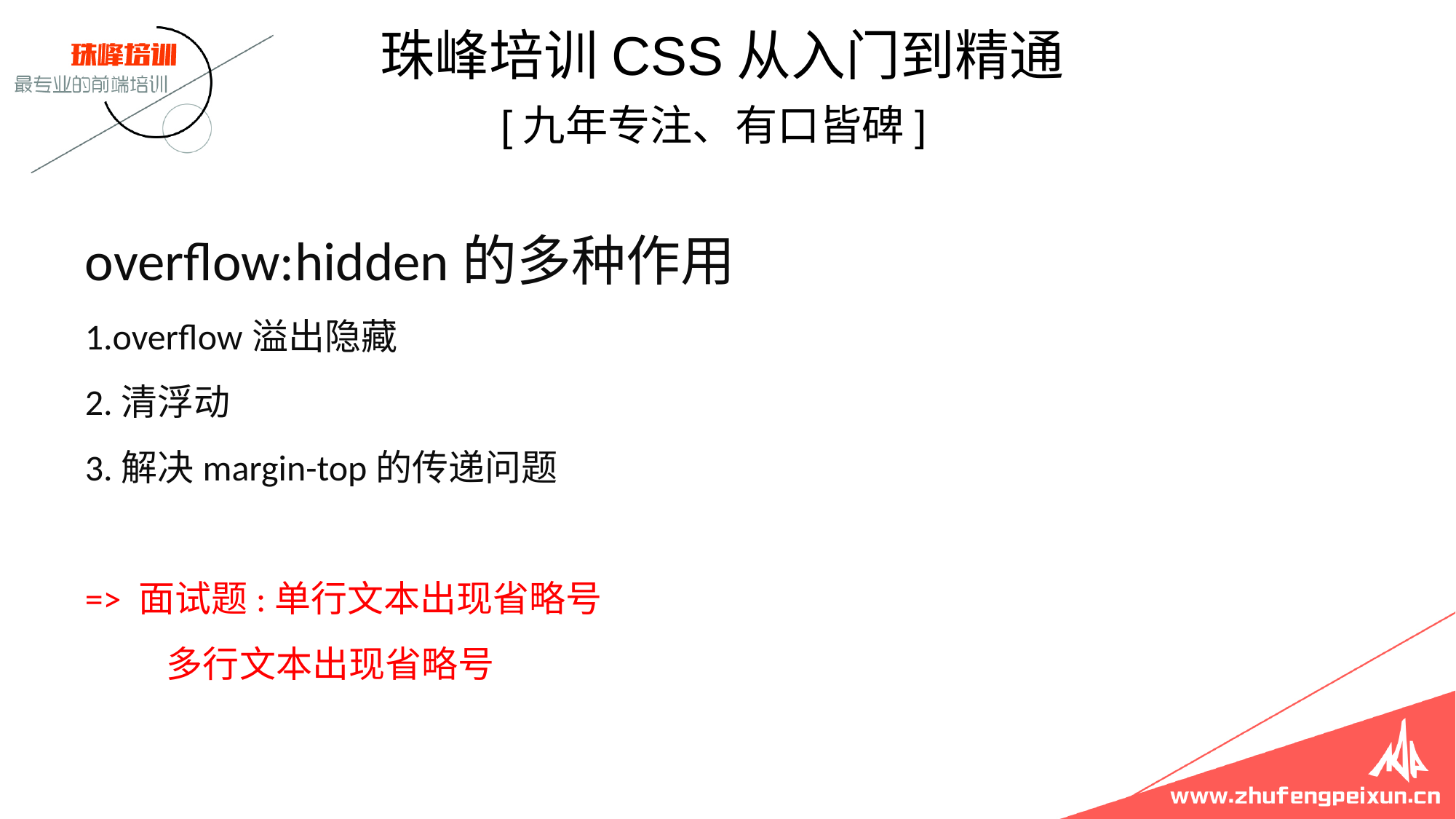

珠峰培训CSS从入门到精通
        [九年专注、有口皆碑]
# overflow:hidden的多种作用 1.overflow溢出隐藏 2.清浮动 3.解决margin-top的传递问题 => 面试题:单行文本出现省略号 多行文本出现省略号